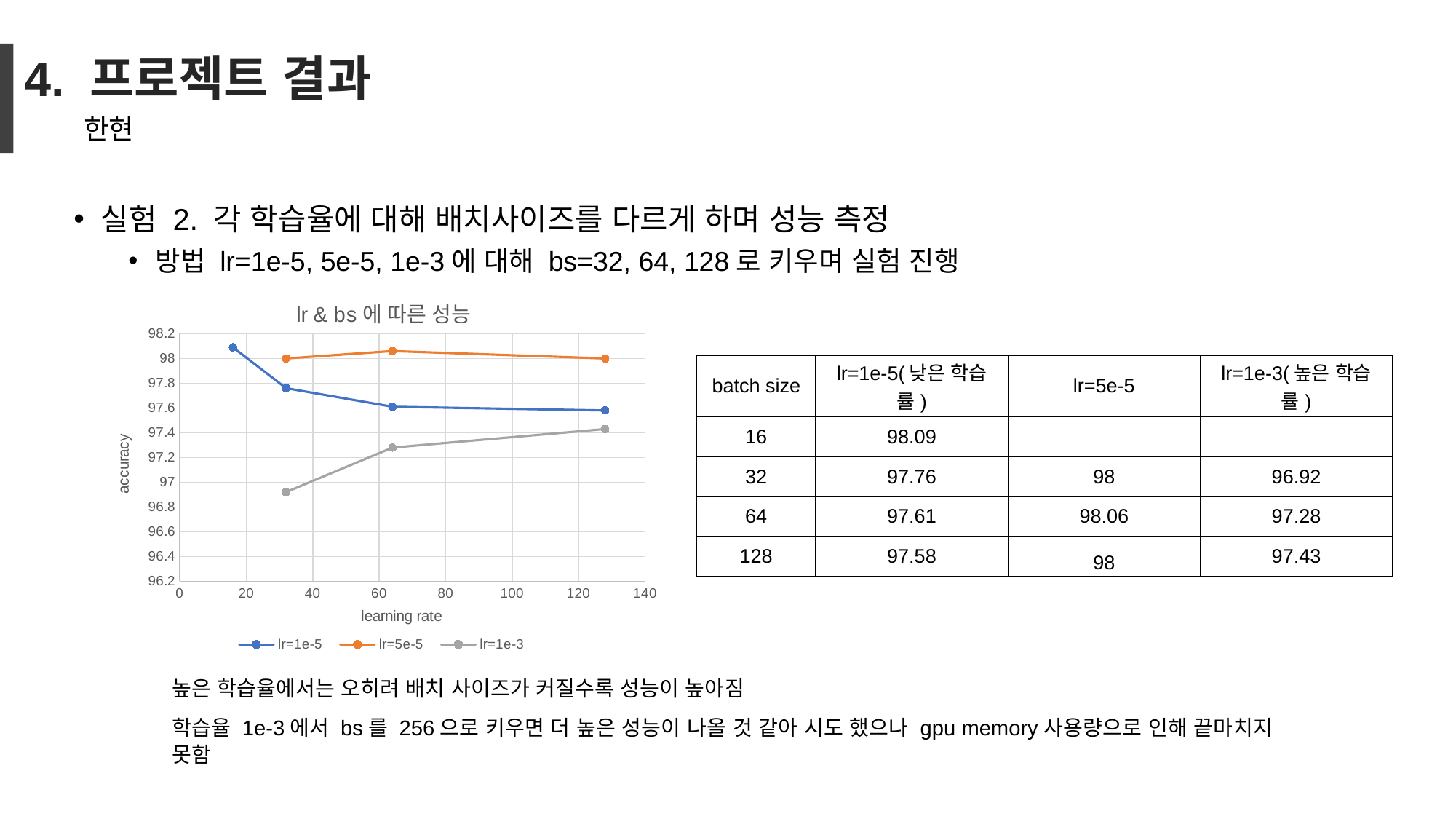

# 4. 프로젝트 결과
한현

실험 2. 각 학습율에 대해 배치사이즈를 다르게 하며 성능 측정
방법 lr=1e-5, 5e-5, 1e-3에 대해 bs=32, 64, 128로 키우며 실험 진행

### Chart: lr & bs에 따른 성능

| Category | lr=1e-5 | lr=5e-5 | lr=1e-3 |
|---|---|---|---|
| batch size | lr=1e-5(낮은 학습률) | lr=5e-5 | lr=1e-3(높은 학습률) |
| --- | --- | --- | --- |
| 16 | 98.09 |  |  |
| 32 | 97.76 | 98 | 96.92 |
| 64 | 97.61 | 98.06 | 97.28 |
| 128 | 97.58 | 98 | 97.43 |
높은 학습율에서는 오히려 배치 사이즈가 커질수록 성능이 높아짐
학습율 1e-3에서 bs를 256으로 키우면 더 높은 성능이 나올 것 같아 시도 했으나 gpu memory사용량으로 인해 끝마치지 못함